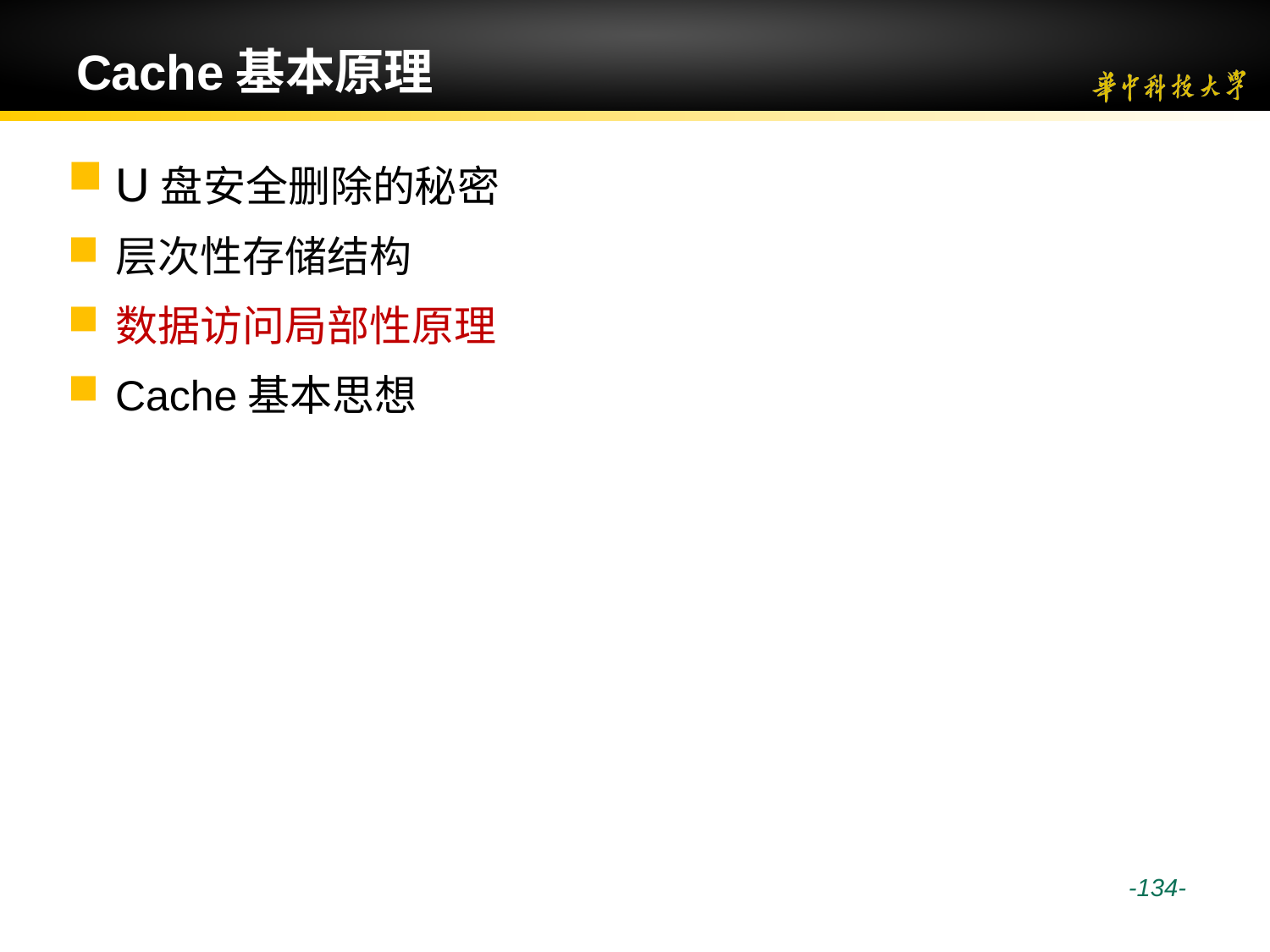

# Cache基本原理
U盘安全删除的秘密
层次性存储结构
数据访问局部性原理
Cache基本思想

 -134-